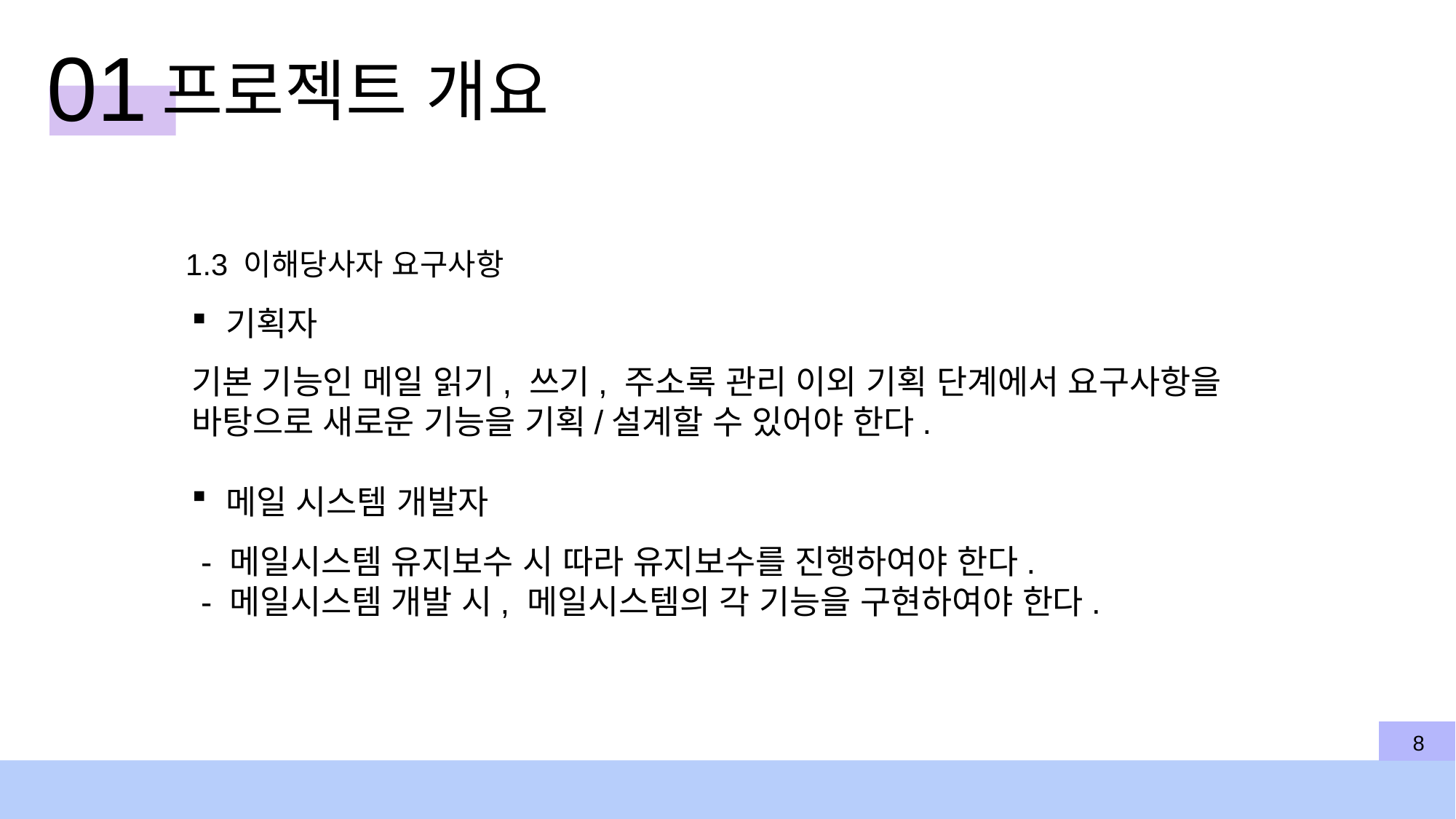

01
프로젝트 개요

1.3 이해당사자 요구사항
기획자

기본 기능인 메일 읽기, 쓰기, 주소록 관리 이외 기획 단계에서 요구사항을 바탕으로 새로운 기능을 기획/설계할 수 있어야 한다.

메일 시스템 개발자

 - 메일시스템 유지보수 시 따라 유지보수를 진행하여야 한다.
 - 메일시스템 개발 시, 메일시스템의 각 기능을 구현하여야 한다.

8